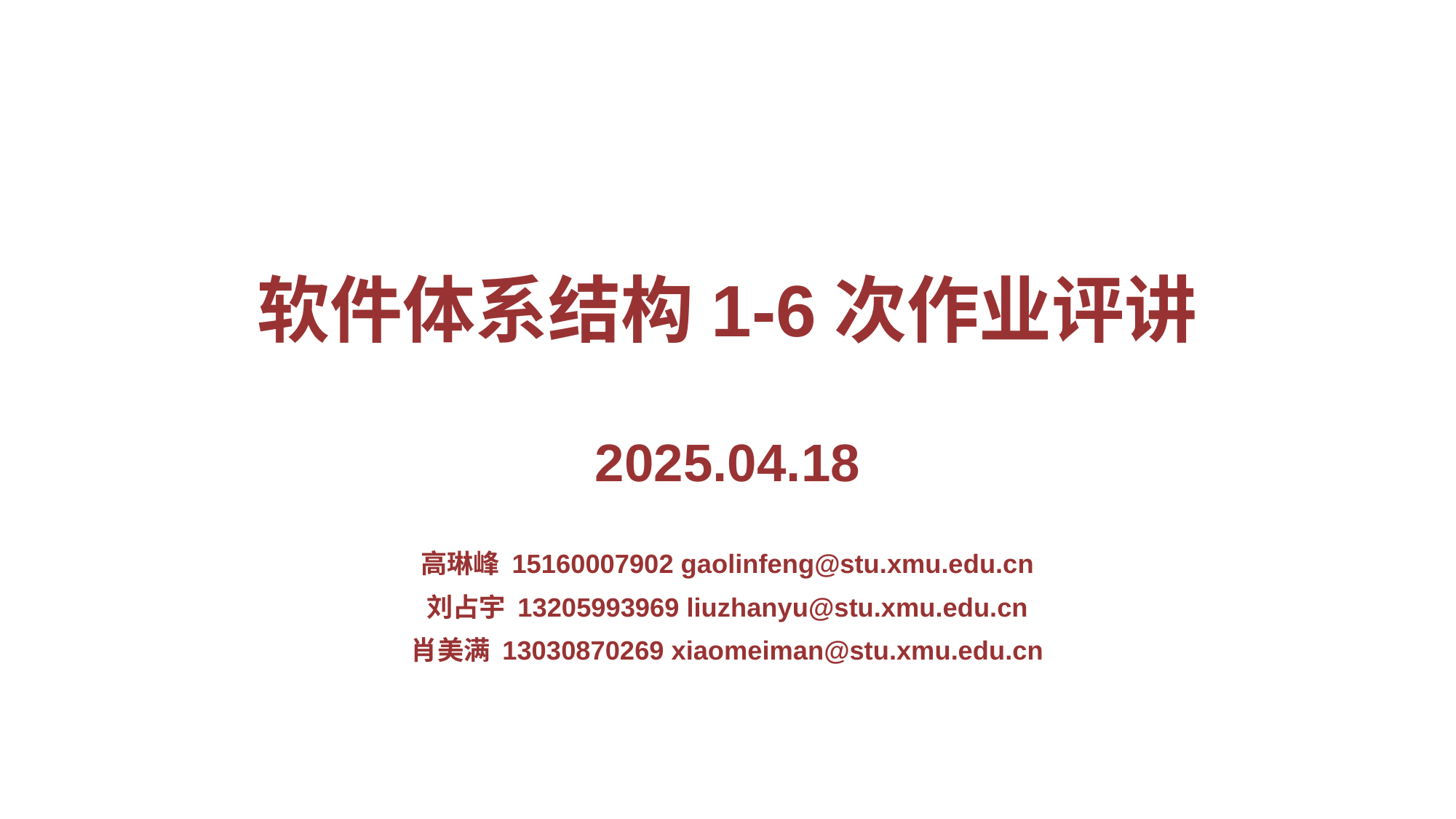

# 软件体系结构1-6次作业评讲
2025.04.18

高琳峰 15160007902 gaolinfeng@stu.xmu.edu.cn
刘占宇 13205993969 liuzhanyu@stu.xmu.edu.cn
肖美满 13030870269 xiaomeiman@stu.xmu.edu.cn